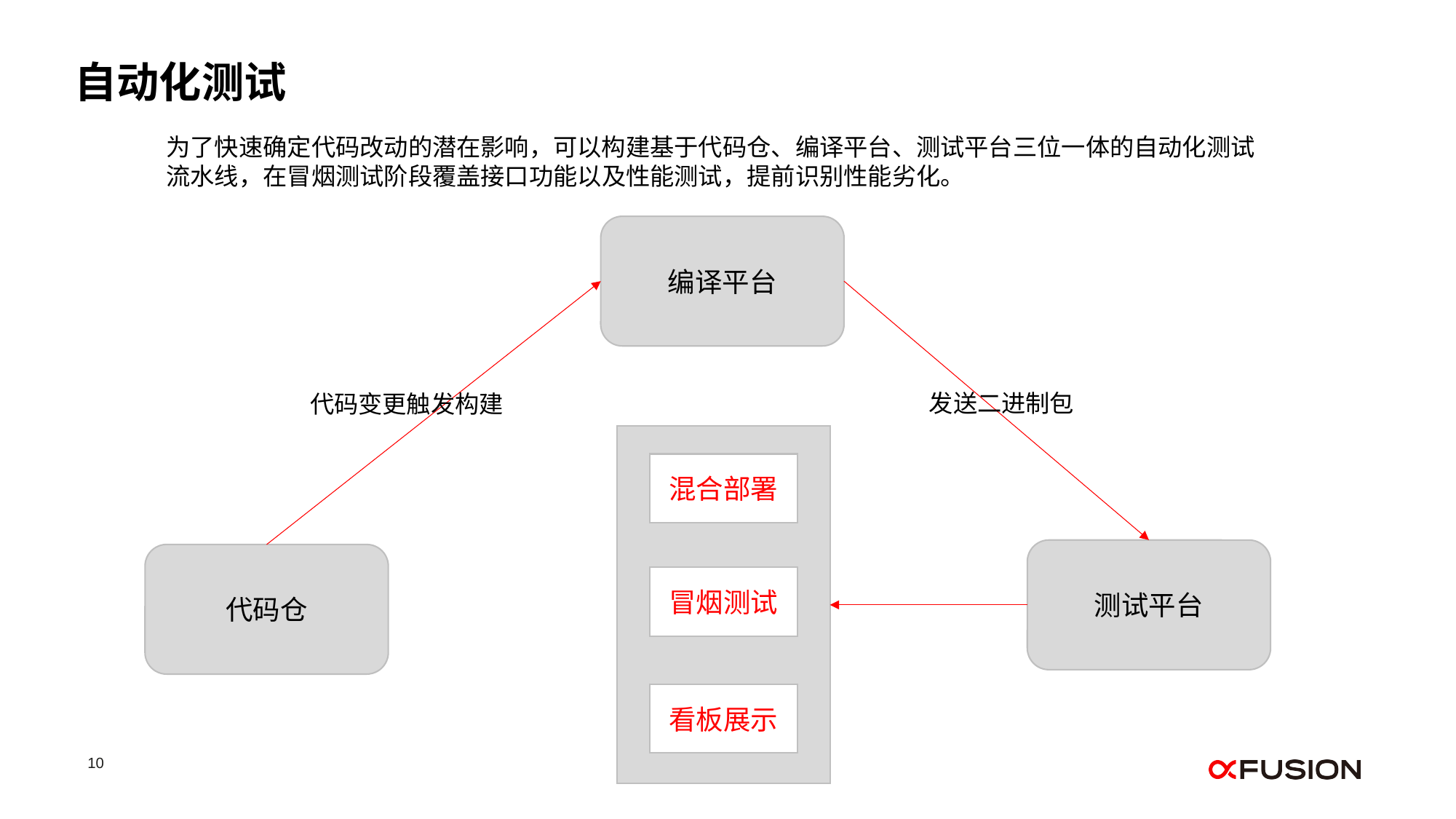

自动化测试
为了快速确定代码改动的潜在影响，可以构建基于代码仓、编译平台、测试平台三位一体的自动化测试流水线，在冒烟测试阶段覆盖接口功能以及性能测试，提前识别性能劣化。
编译平台
发送二进制包
代码变更触发构建

混合部署
测试平台
代码仓
冒烟测试
看板展示